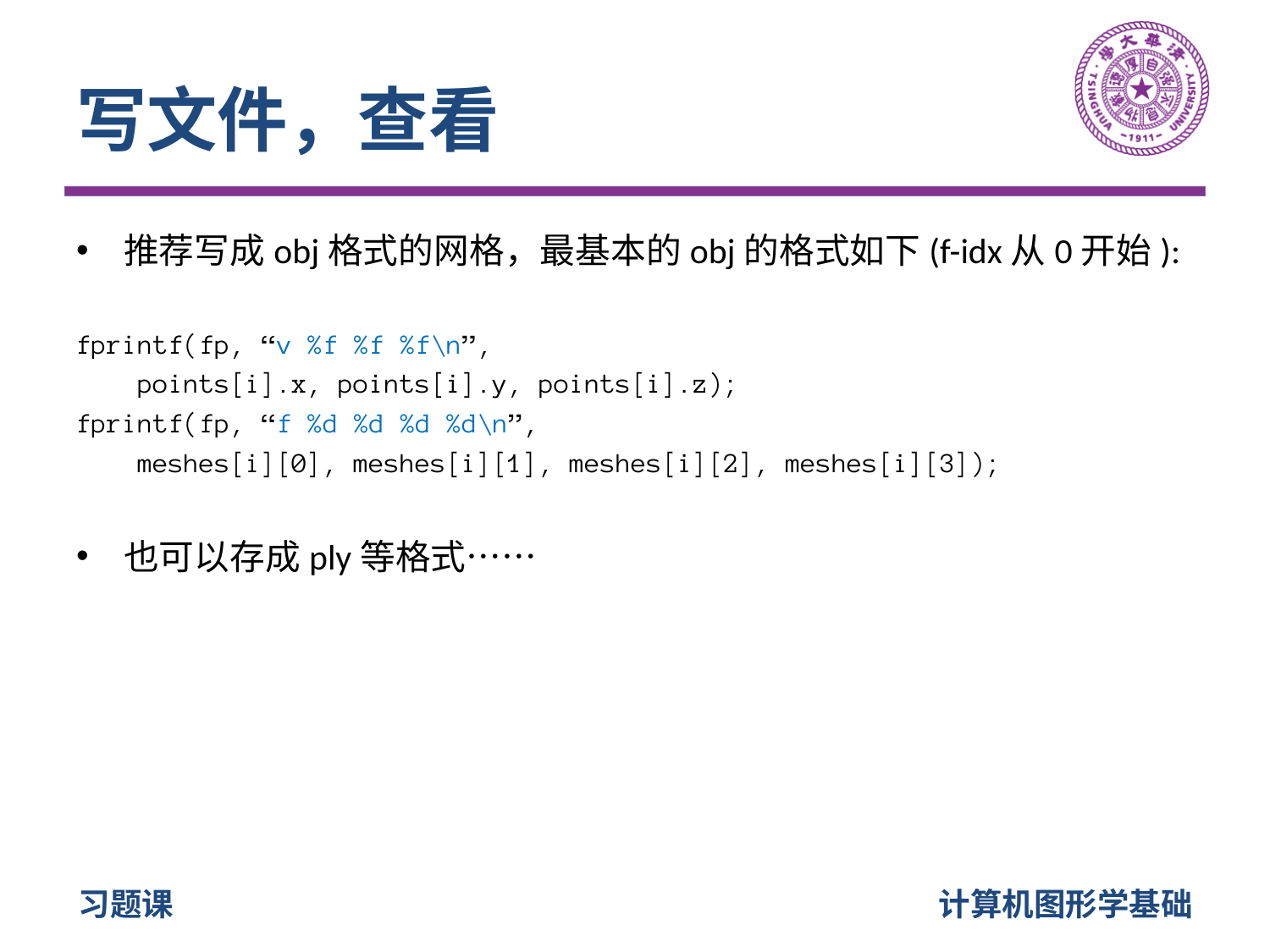

# 写文件，查看
推荐写成obj格式的网格，最基本的obj的格式如下(f-idx从0开始):

fprintf(fp, “v %f %f %f\n”,
    points[i].x, points[i].y, points[i].z);
fprintf(fp, “f %d %d %d %d\n”,
    meshes[i][0], meshes[i][1], meshes[i][2], meshes[i][3]);

也可以存成ply等格式……